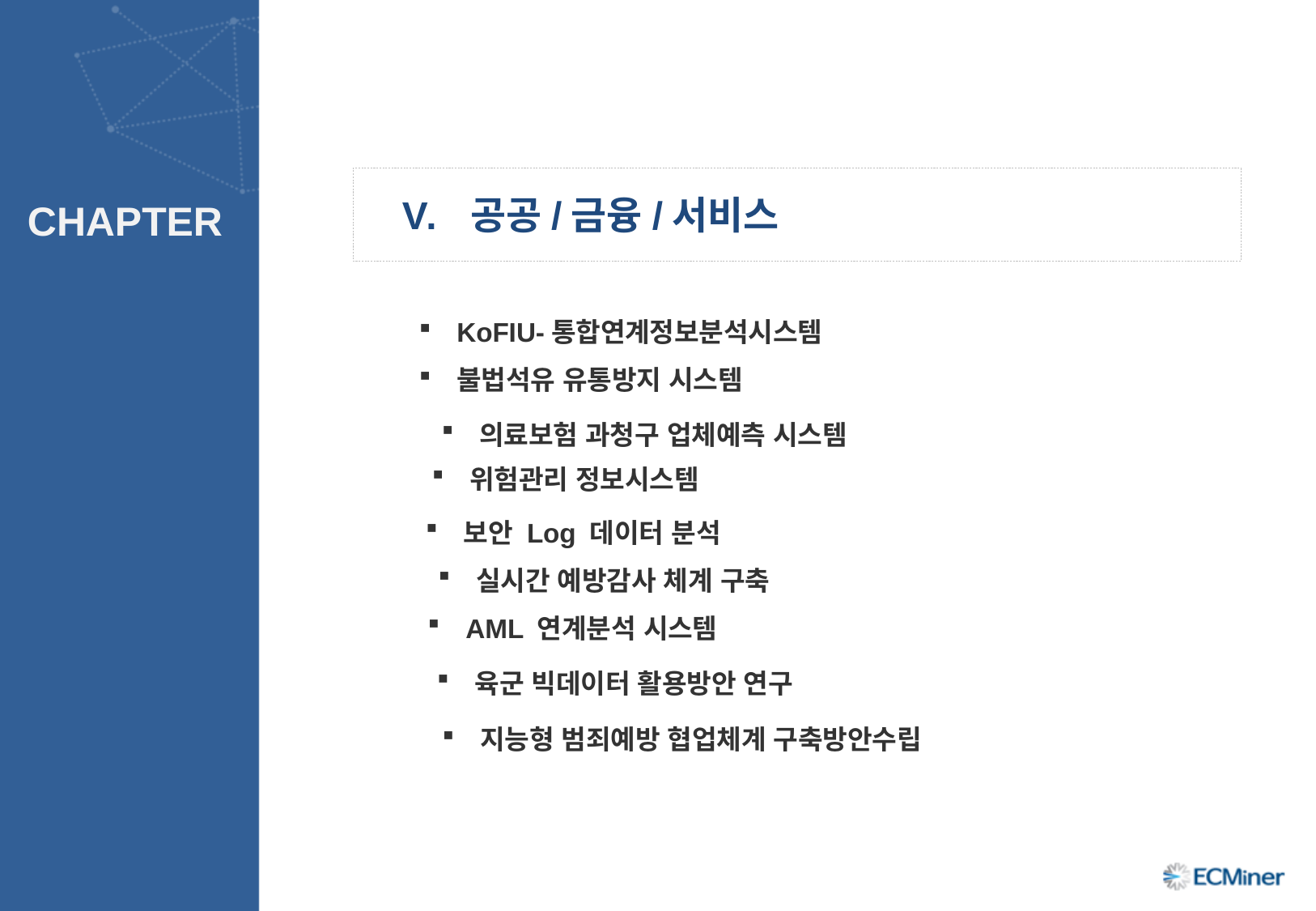

공공/금융/서비스
KoFIU-통합연계정보분석시스템
불법석유 유통방지 시스템
의료보험 과청구 업체예측 시스템
위험관리 정보시스템
보안 Log 데이터 분석
실시간 예방감사 체계 구축
AML 연계분석 시스템
육군 빅데이터 활용방안 연구
지능형 범죄예방 협업체계 구축방안수립